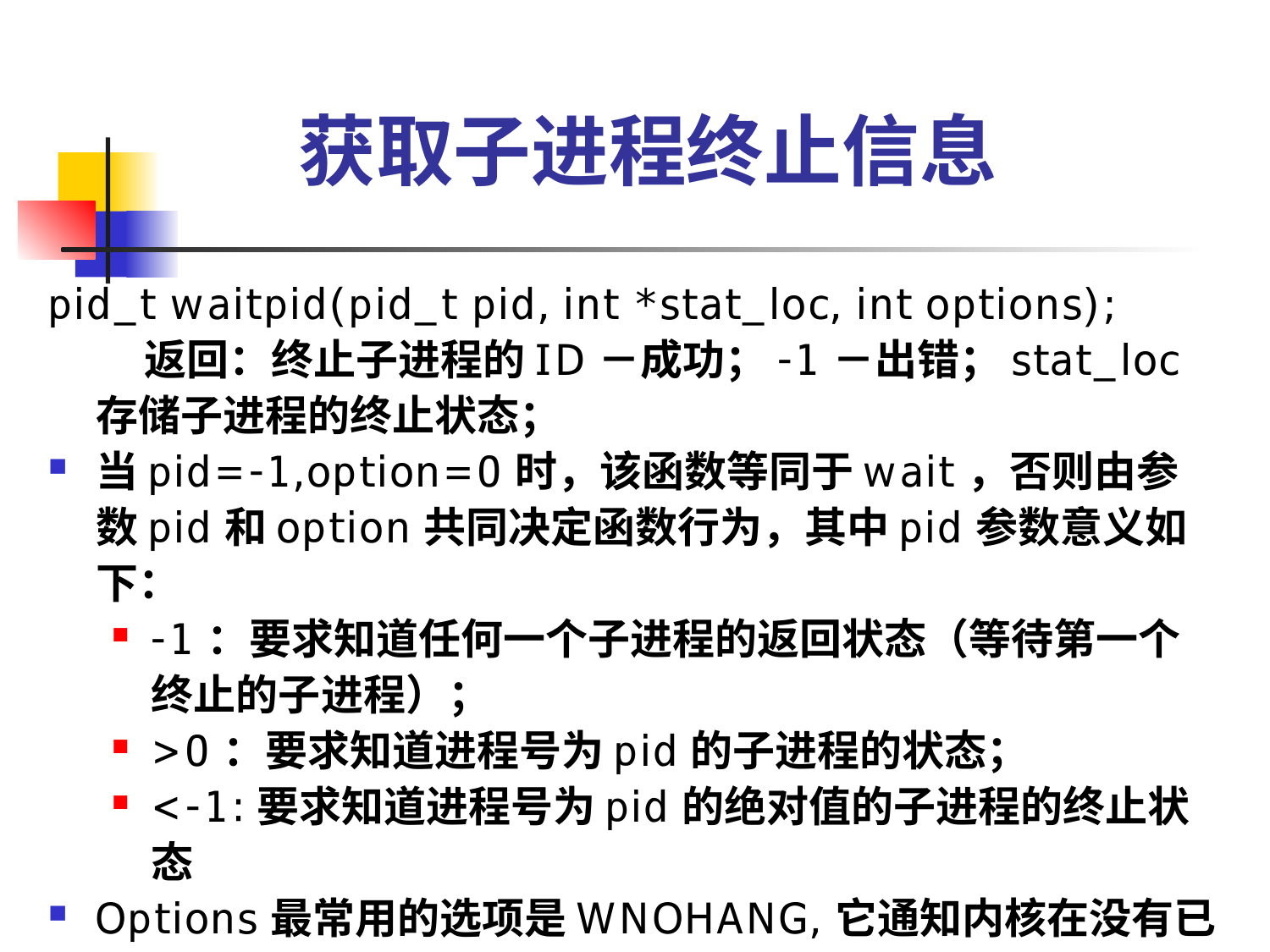

# 获取子进程终止信息
pid_t waitpid(pid_t pid, int *stat_loc, int options);
         返回：终止子进程的ID－成功；-1－出错；stat_loc存储子进程的终止状态；
当pid=-1,option=0时，该函数等同于wait，否则由参数pid和option共同决定函数行为，其中pid参数意义如下：
-1：要求知道任何一个子进程的返回状态（等待第一个终止的子进程）；
>0：要求知道进程号为pid的子进程的状态；
<-1:要求知道进程号为pid的绝对值的子进程的终止状态
Options最常用的选项是WNOHANG,它通知内核在没有已终止进程时不要阻塞。